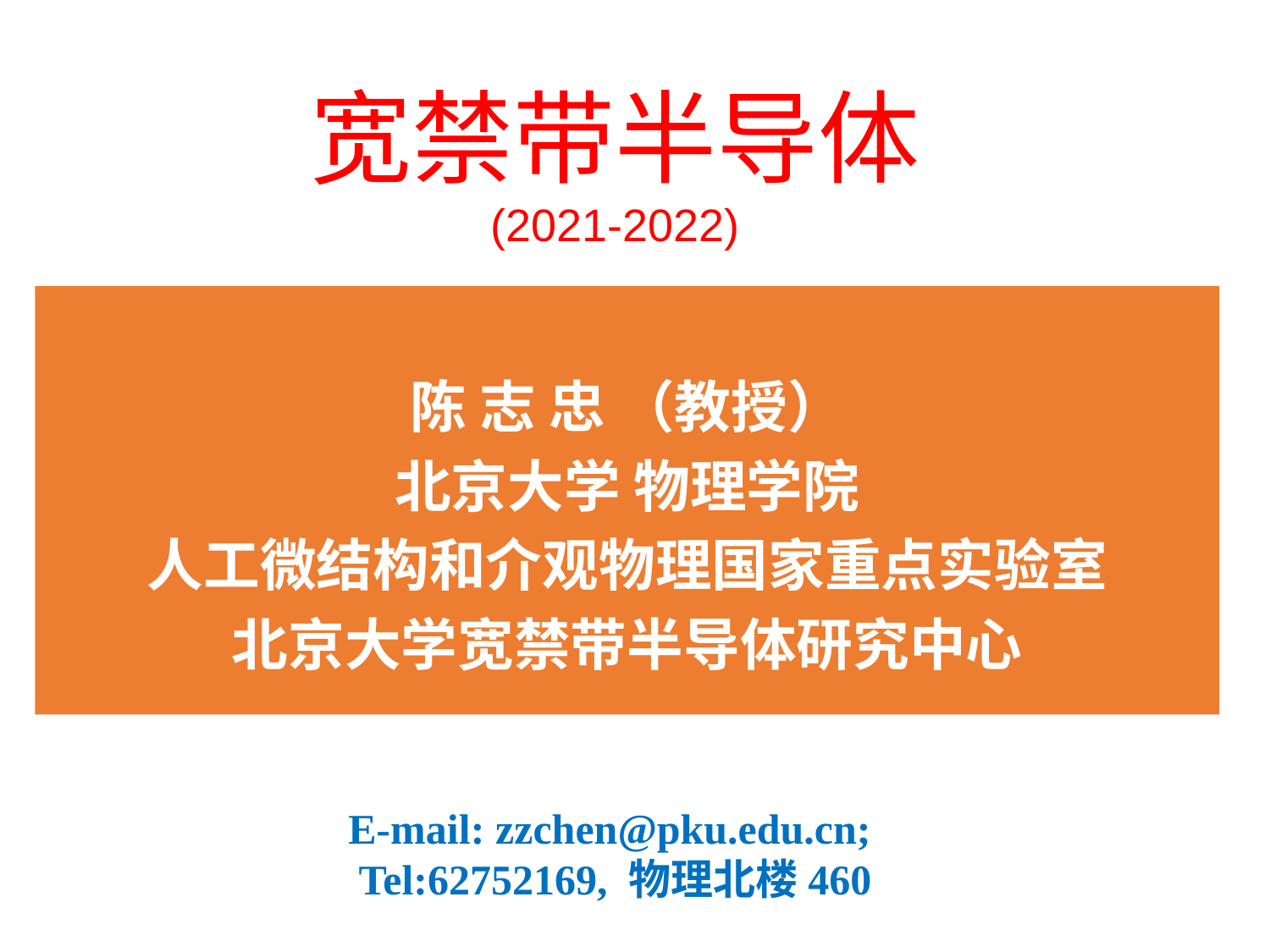

# 宽禁带半导体 (2021-2022)

陈 志 忠 （教授）
北京大学 物理学院
人工微结构和介观物理国家重点实验室
北京大学宽禁带半导体研究中心
E-mail: zzchen@pku.edu.cn;
Tel:62752169, 物理北楼460